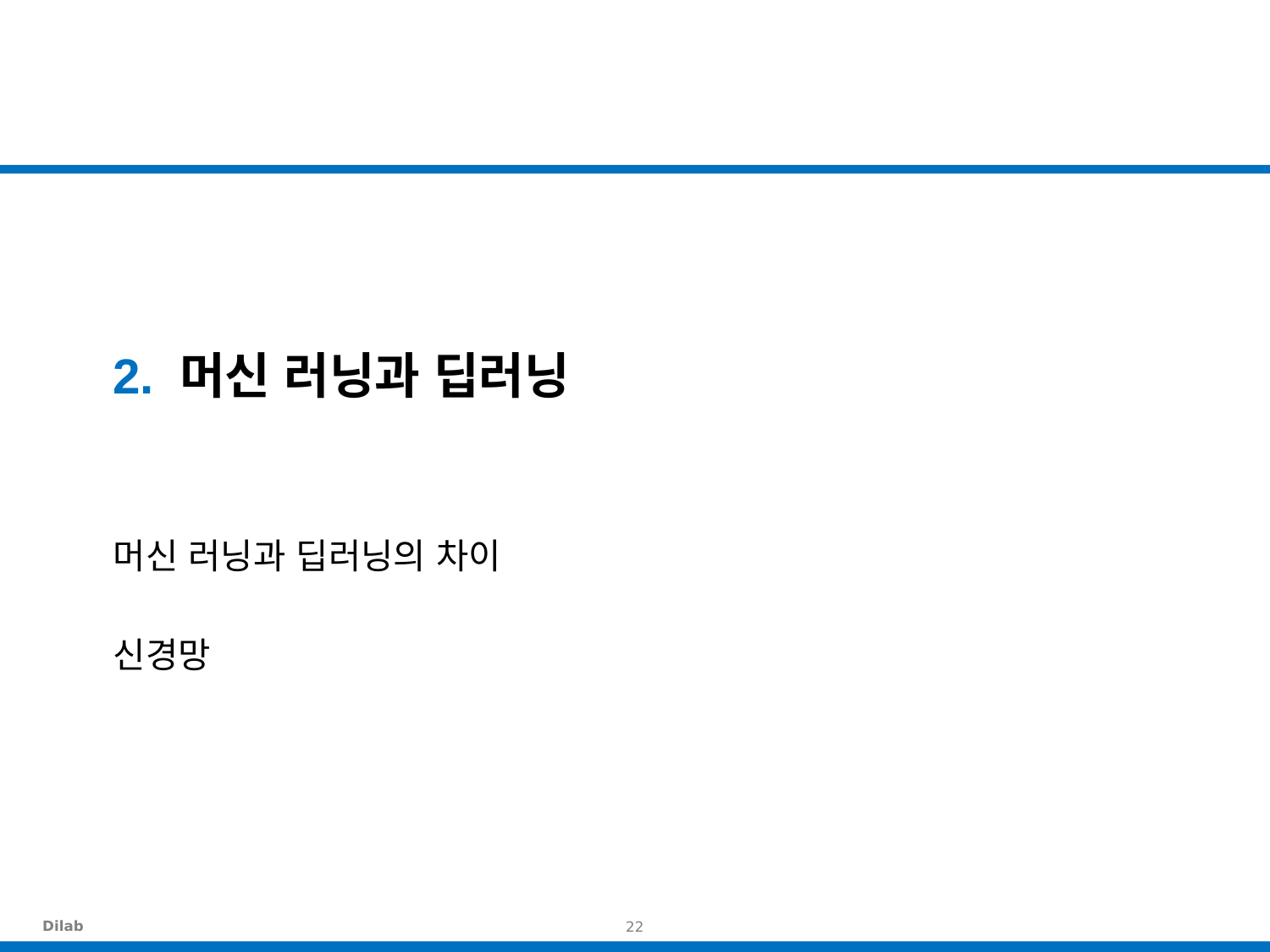

# 2. 머신 러닝과 딥러닝
머신 러닝과 딥러닝의 차이

신경망